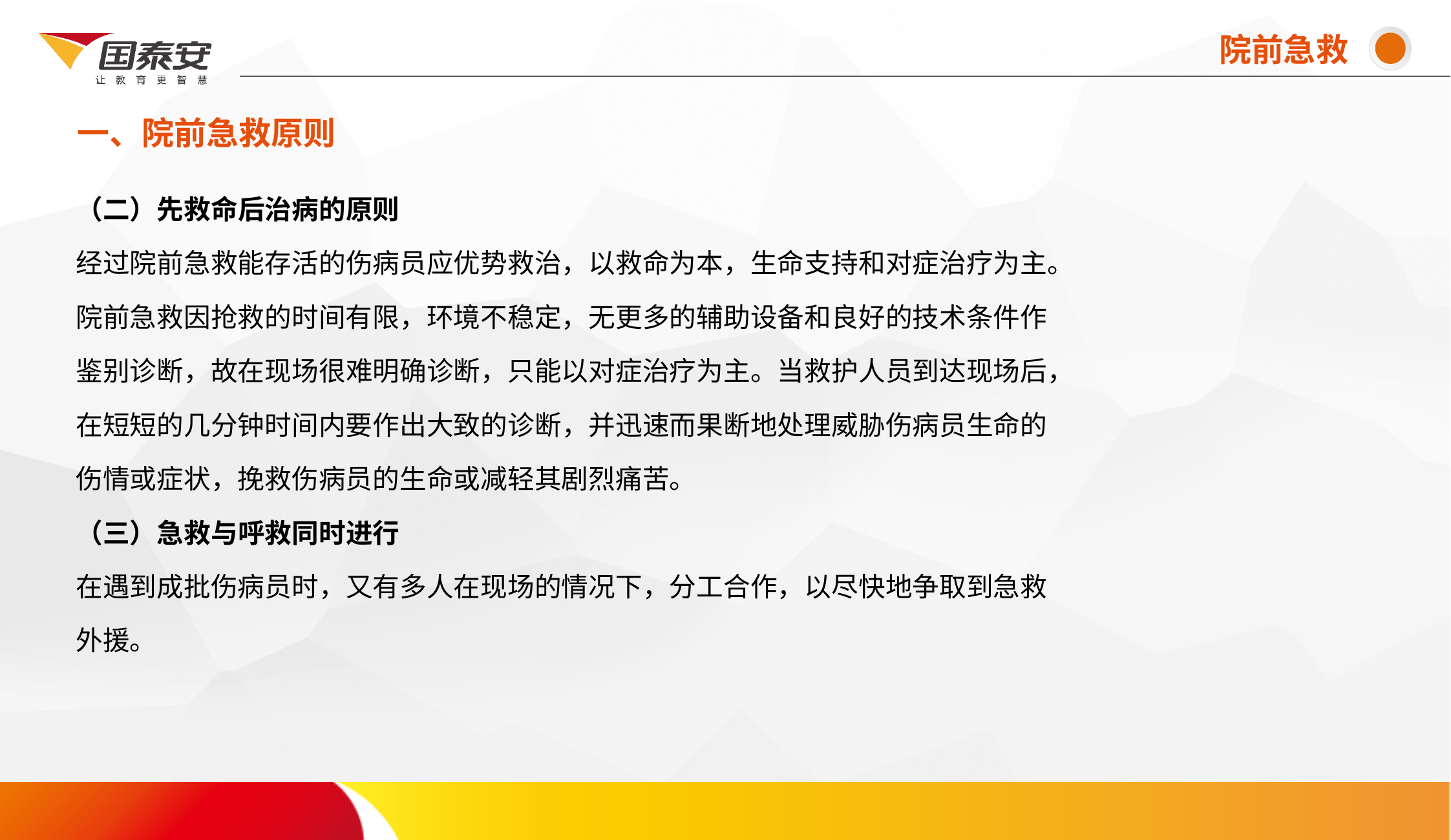

院前急救
一、院前急救原则
# （二）先救命后治病的原则 经过院前急救能存活的伤病员应优势救治，以救命为本，生命支持和对症治疗为主。 院前急救因抢救的时间有限，环境不稳定，无更多的辅助设备和良好的技术条件作 鉴别诊断，故在现场很难明确诊断，只能以对症治疗为主。当救护人员到达现场后， 在短短的几分钟时间内要作出大致的诊断，并迅速而果断地处理威胁伤病员生命的 伤情或症状，挽救伤病员的生命或减轻其剧烈痛苦。 （三）急救与呼救同时进行 在遇到成批伤病员时，又有多人在现场的情况下，分工合作，以尽快地争取到急救 外援。